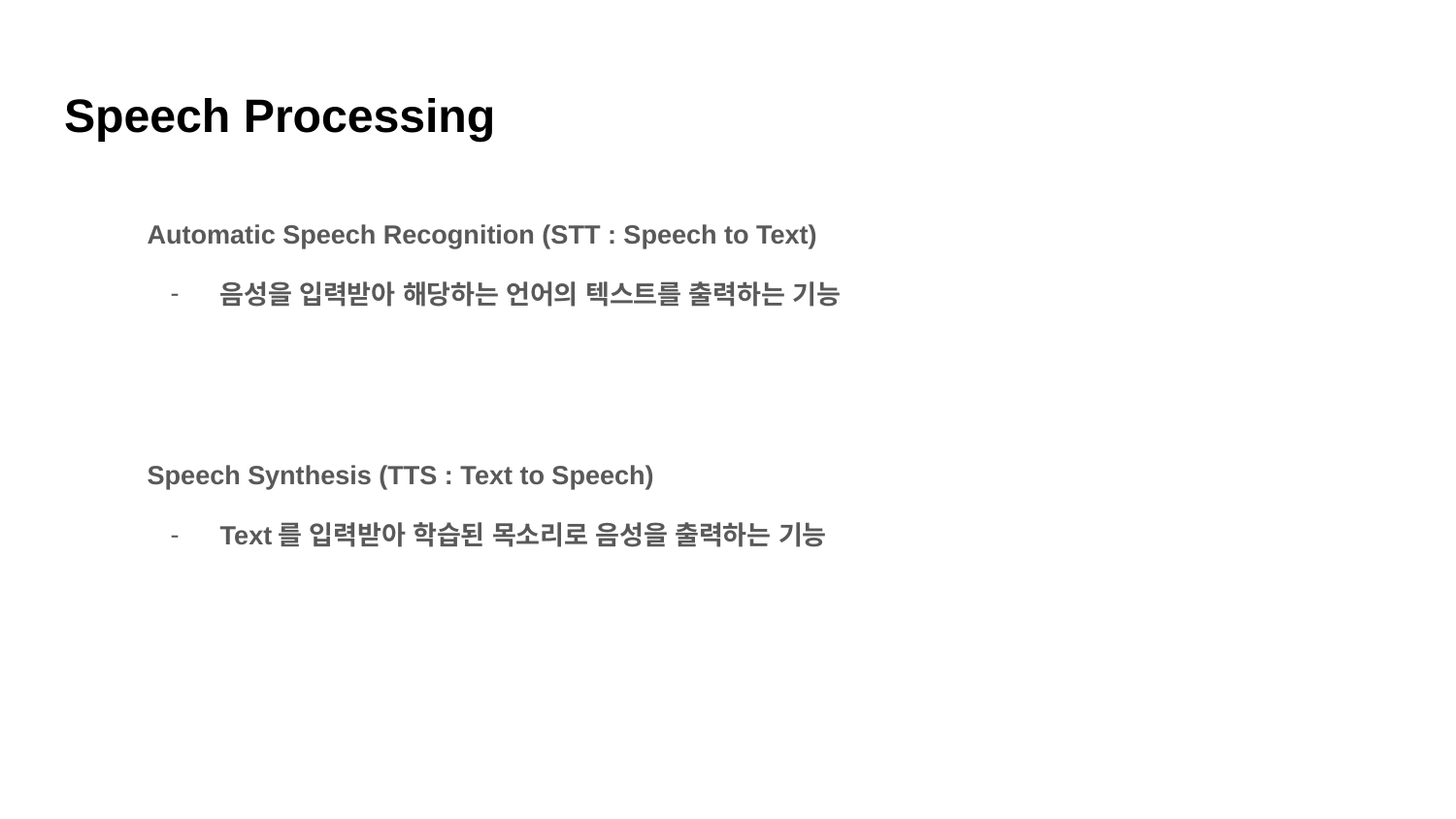

# Speech Processing
Automatic Speech Recognition (STT : Speech to Text)
음성을 입력받아 해당하는 언어의 텍스트를 출력하는 기능

Speech Synthesis (TTS : Text to Speech)
Text를 입력받아 학습된 목소리로 음성을 출력하는 기능